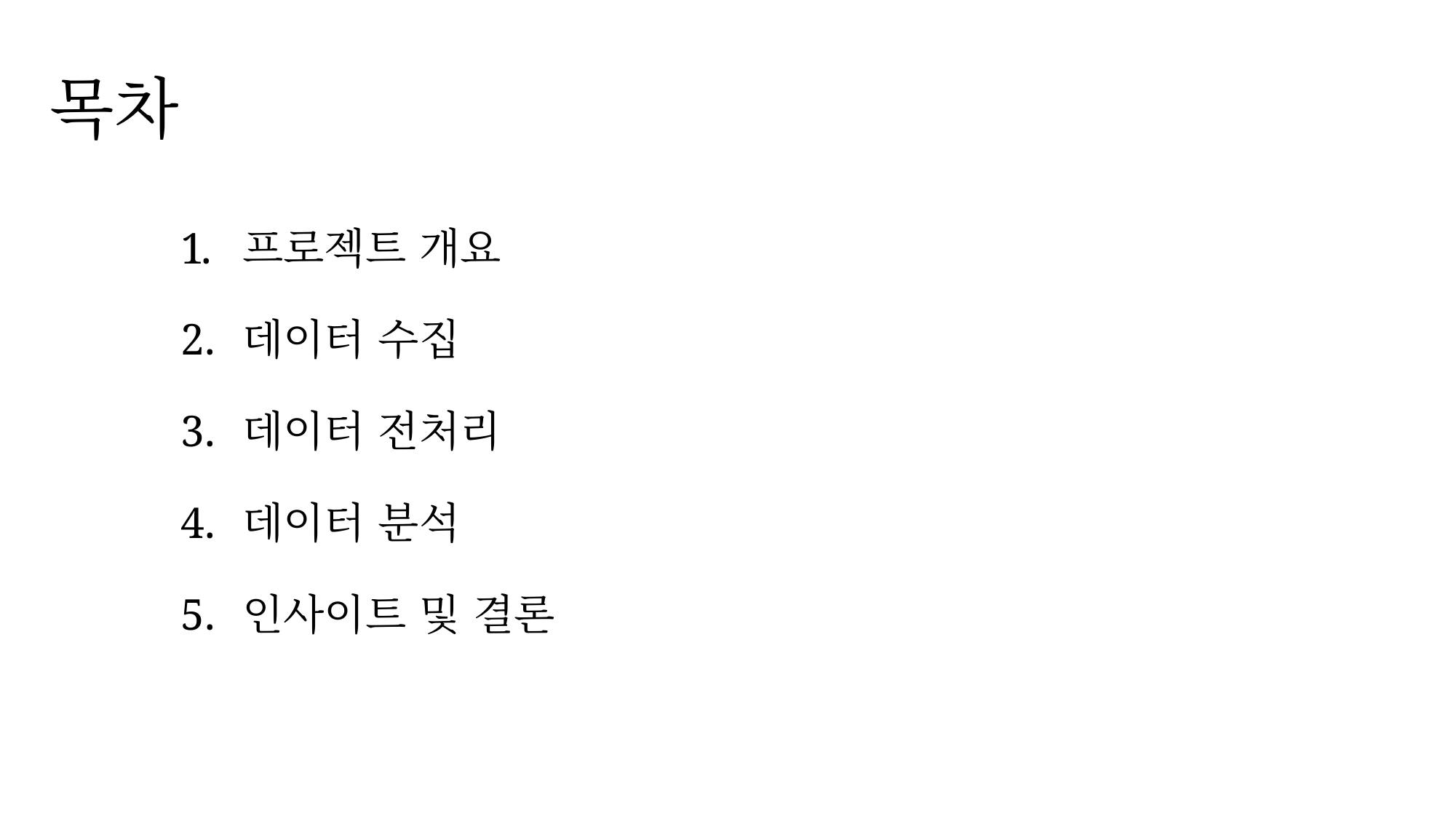

# 목차
프로젝트 개요
데이터 수집
데이터 전처리
데이터 분석
인사이트 및 결론